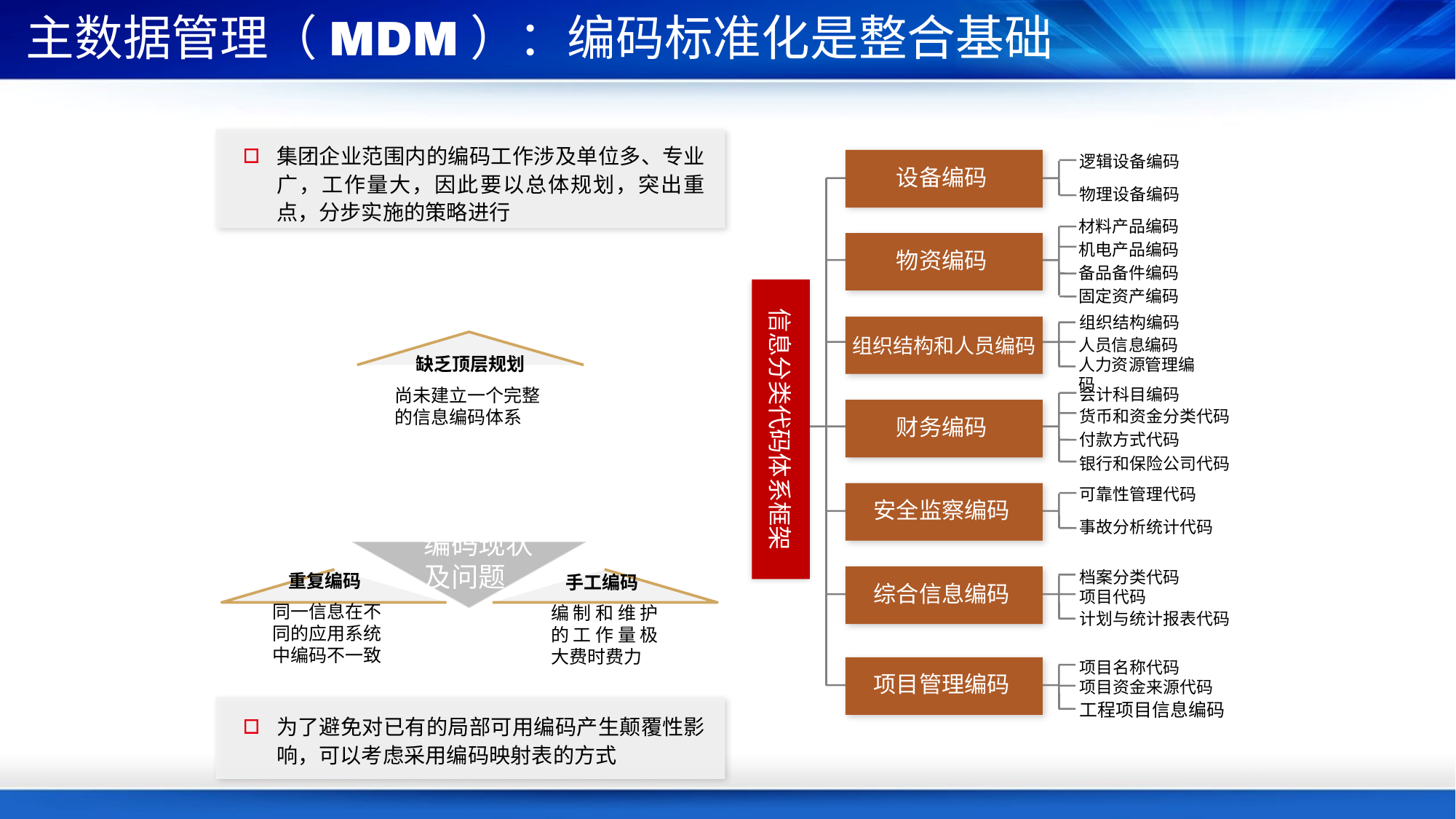

# 主数据管理（MDM）：编码标准化是整合基础

集团企业范围内的编码工作涉及单位多、专业广，工作量大，因此要以总体规划，突出重点，分步实施的策略进行

逻辑设备编码
物理设备编码
设备编码

材料产品编码
机电产品编码
备品备件编码
固定资产编码

物资编码

信息分类代码体系框架

组织结构编码
人员信息编码
人力资源管理编码

组织结构和人员编码

会计科目编码
货币和资金分类代码
付款方式代码
银行和保险公司代码

财务编码

可靠性管理代码
安全监察编码

事故分析统计代码

档案分类代码
项目代码
计划与统计报表代码

综合信息编码

项目名称代码

项目管理编码

项目资金来源代码

工程项目信息编码

缺乏顶层规划
尚未建立一个完整的信息编码体系

目前公司编码现状及问题
重复编码
同一信息在不同的应用系统中编码不一致
手工编码
编制和维护的工作量极大费时费力

为了避免对已有的局部可用编码产生颠覆性影响，可以考虑采用编码映射表的方式